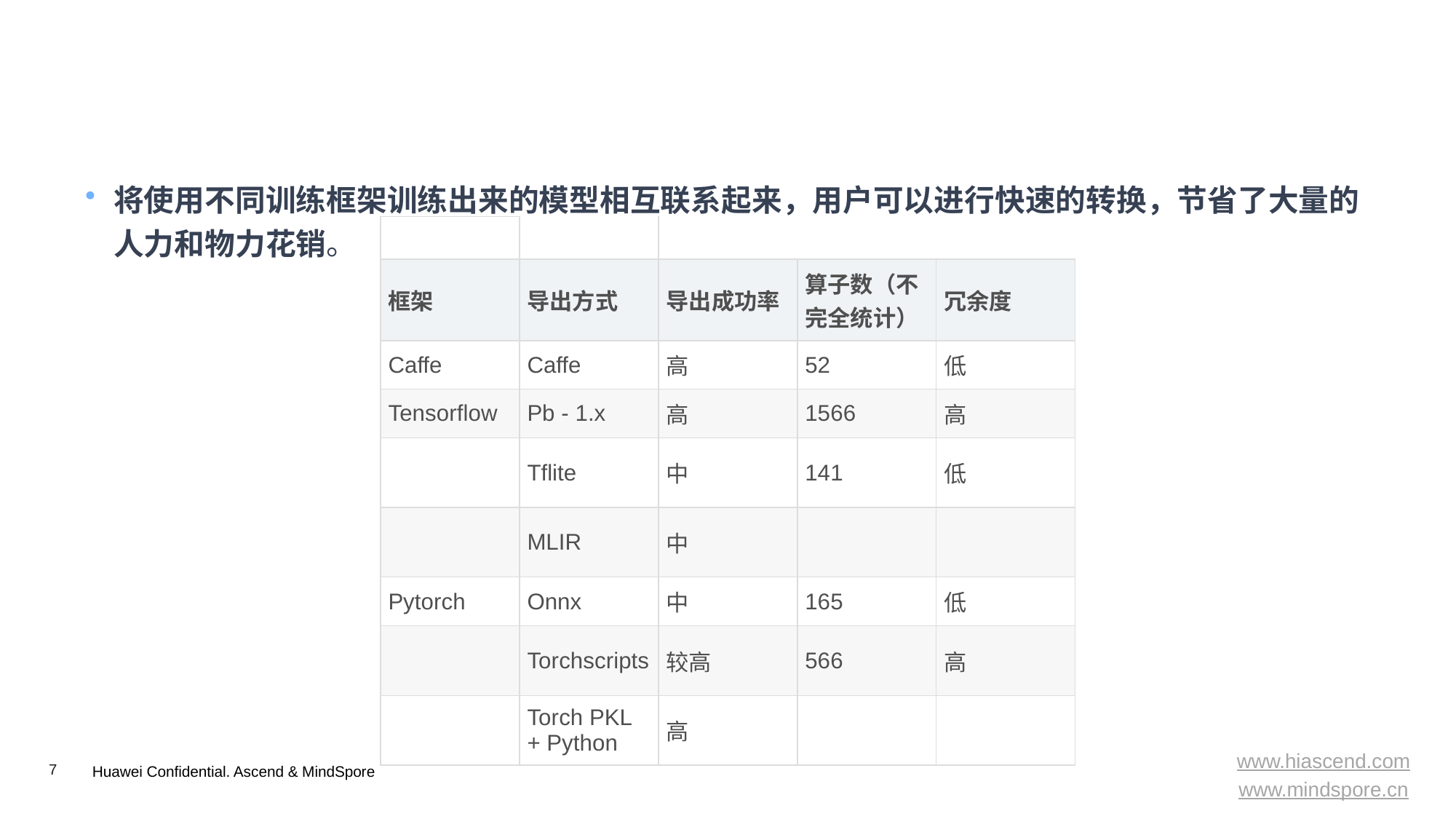

#
将使用不同训练框架训练出来的模型相互联系起来，用户可以进行快速的转换，节省了大量的人力和物力花销。
|  |  |  |  |  |
| --- | --- | --- | --- | --- |
| 框架 | 导出方式 | 导出成功率 | 算子数（不完全统计） | 冗余度 |
| Caffe | Caffe | 高 | 52 | 低 |
| Tensorflow | Pb - 1.x | 高 | 1566 | 高 |
|  | Tflite | 中 | 141 | 低 |
|  | MLIR | 中 |  |  |
| Pytorch | Onnx | 中 | 165 | 低 |
|  | Torchscripts | 较高 | 566 | 高 |
|  | Torch PKL + Python | 高 |  |  |